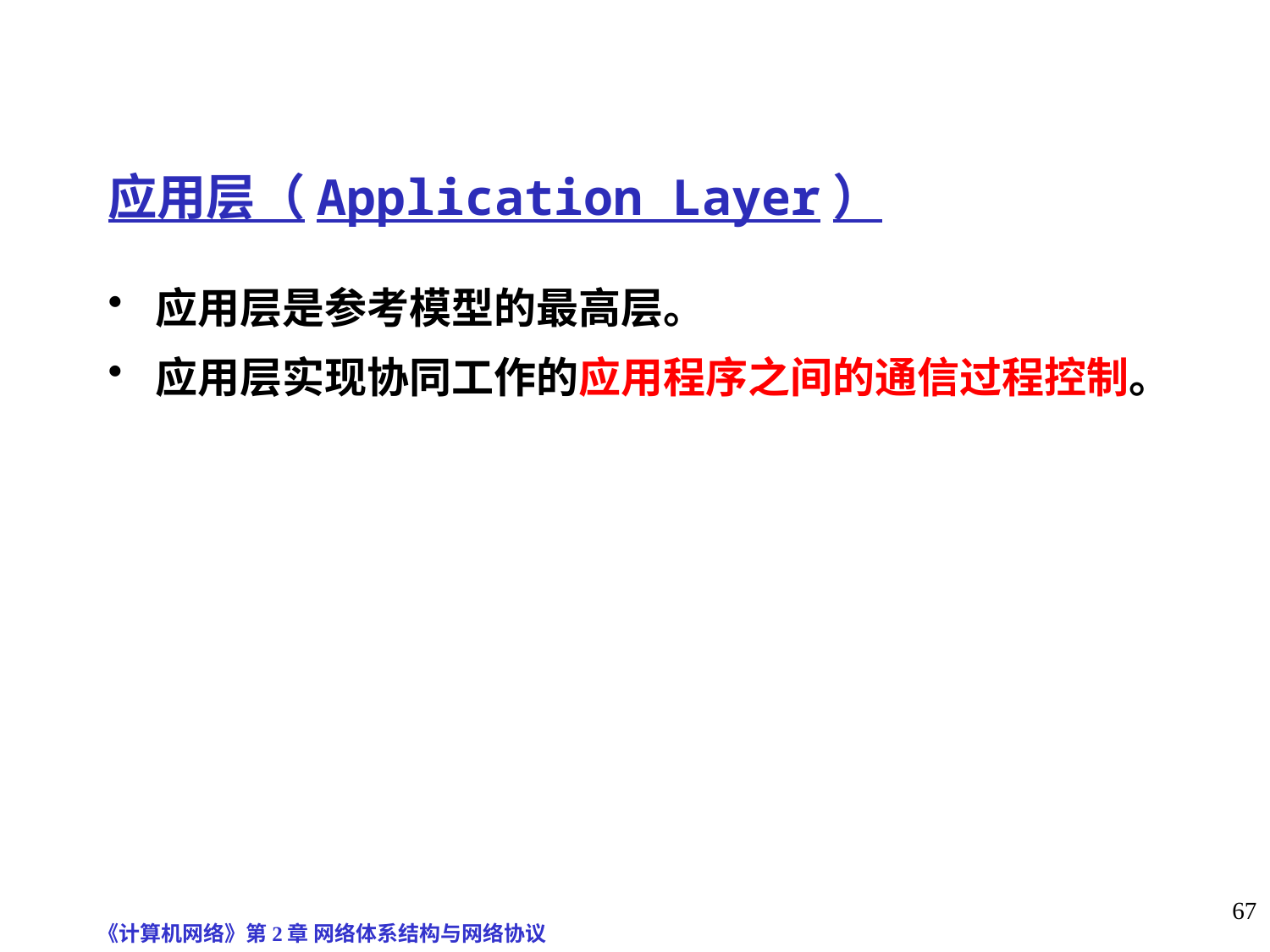

# 应用层（Application Layer）
应用层是参考模型的最高层。
应用层实现协同工作的应用程序之间的通信过程控制。

《计算机网络》第2章 网络体系结构与网络协议
67